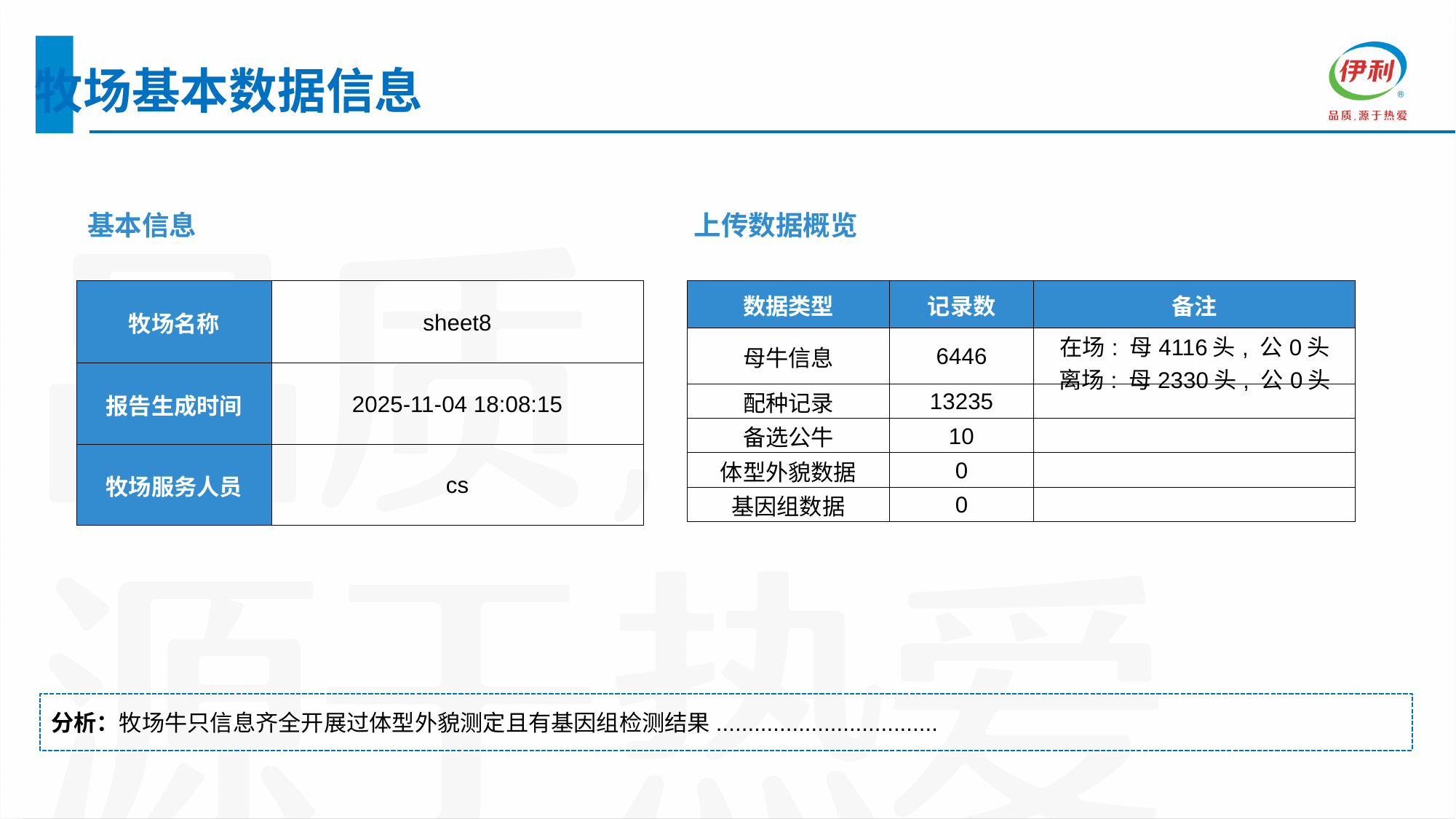

牧场基本数据信息
基本信息
上传数据概览
| 牧场名称 | sheet8 |
| --- | --- |
| 报告生成时间 | 2025-11-04 18:08:15 |
| 牧场服务人员 | cs |
| 数据类型 | 记录数 | 备注 |
| --- | --- | --- |
| 母牛信息 | 6446 | 在场: 母4116头, 公0头 离场: 母2330头, 公0头 |
| 配种记录 | 13235 |  |
| 备选公牛 | 10 |  |
| 体型外貌数据 | 0 |  |
| 基因组数据 | 0 |  |
分析：牧场牛只信息齐全开展过体型外貌测定且有基因组检测结果...................................